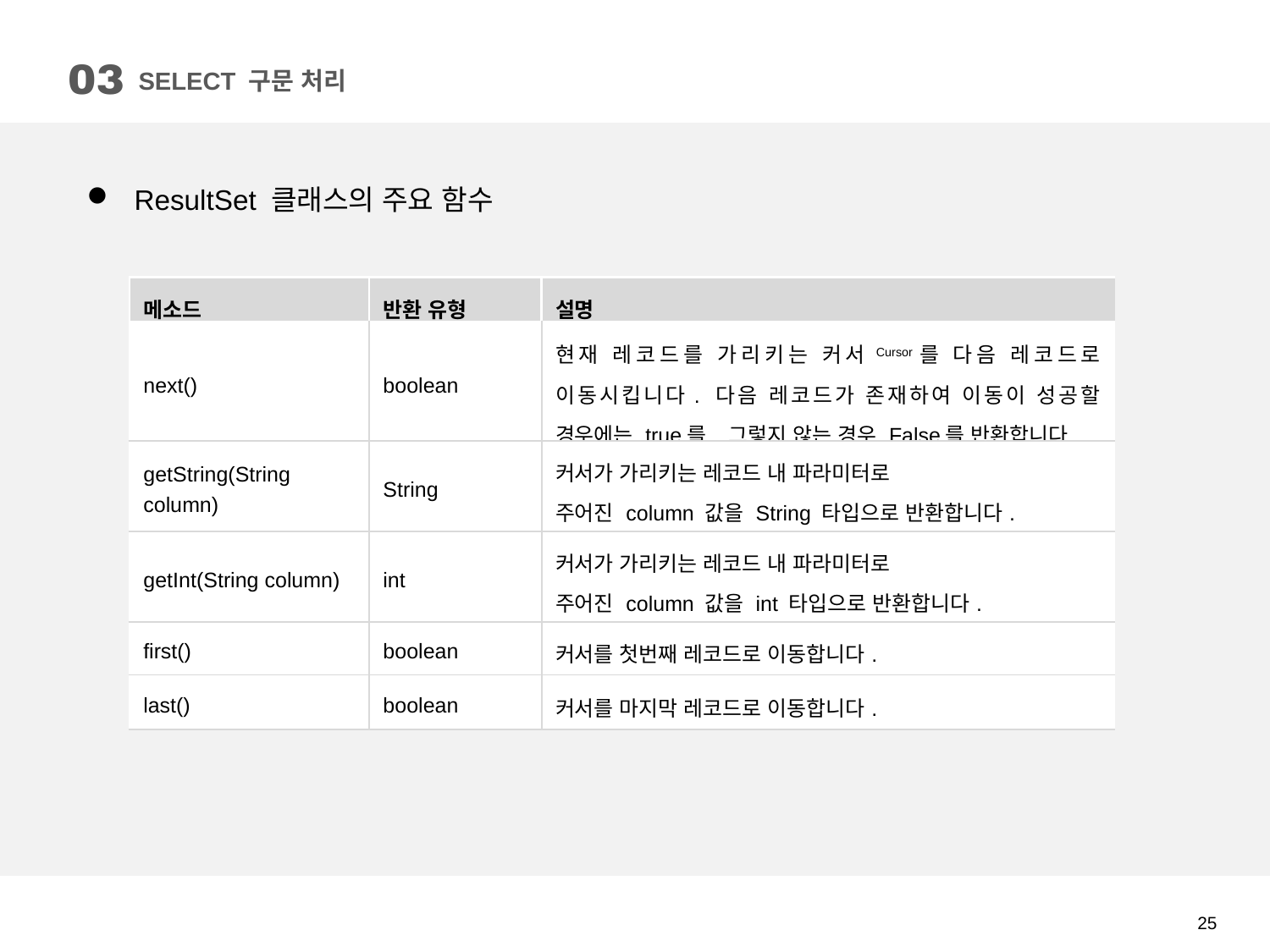

03
SELECT 구문 처리
ResultSet 클래스의 주요 함수

| 메소드 | 반환 유형 | 설명 |
| --- | --- | --- |
| next() | boolean | 현재 레코드를 가리키는 커서Cursor를 다음 레코드로 이동시킵니다. 다음 레코드가 존재하여 이동이 성공할 경우에는 true를, 그렇지 않는 경우 False를 반환합니다. |
| getString(String column) | String | 커서가 가리키는 레코드 내 파라미터로 주어진 column 값을 String 타입으로 반환합니다. |
| getInt(String column) | int | 커서가 가리키는 레코드 내 파라미터로 주어진 column 값을 int 타입으로 반환합니다. |
| first() | boolean | 커서를 첫번째 레코드로 이동합니다. |
| last() | boolean | 커서를 마지막 레코드로 이동합니다. |
25